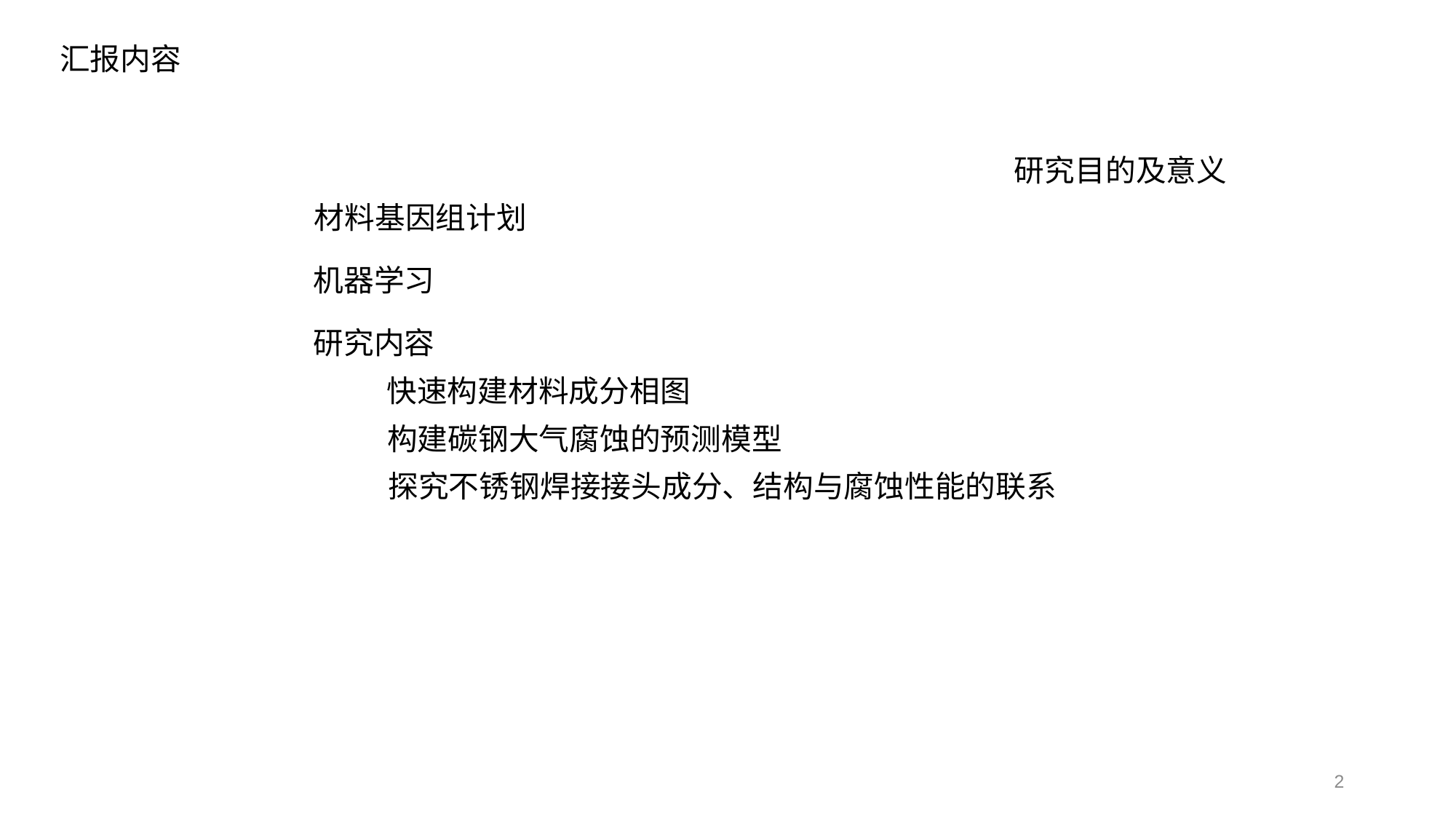

汇报内容
研究目的及意义
材料基因组计划
机器学习
研究内容
快速构建材料成分相图
构建碳钢大气腐蚀的预测模型
探究不锈钢焊接接头成分、结构与腐蚀性能的联系
2